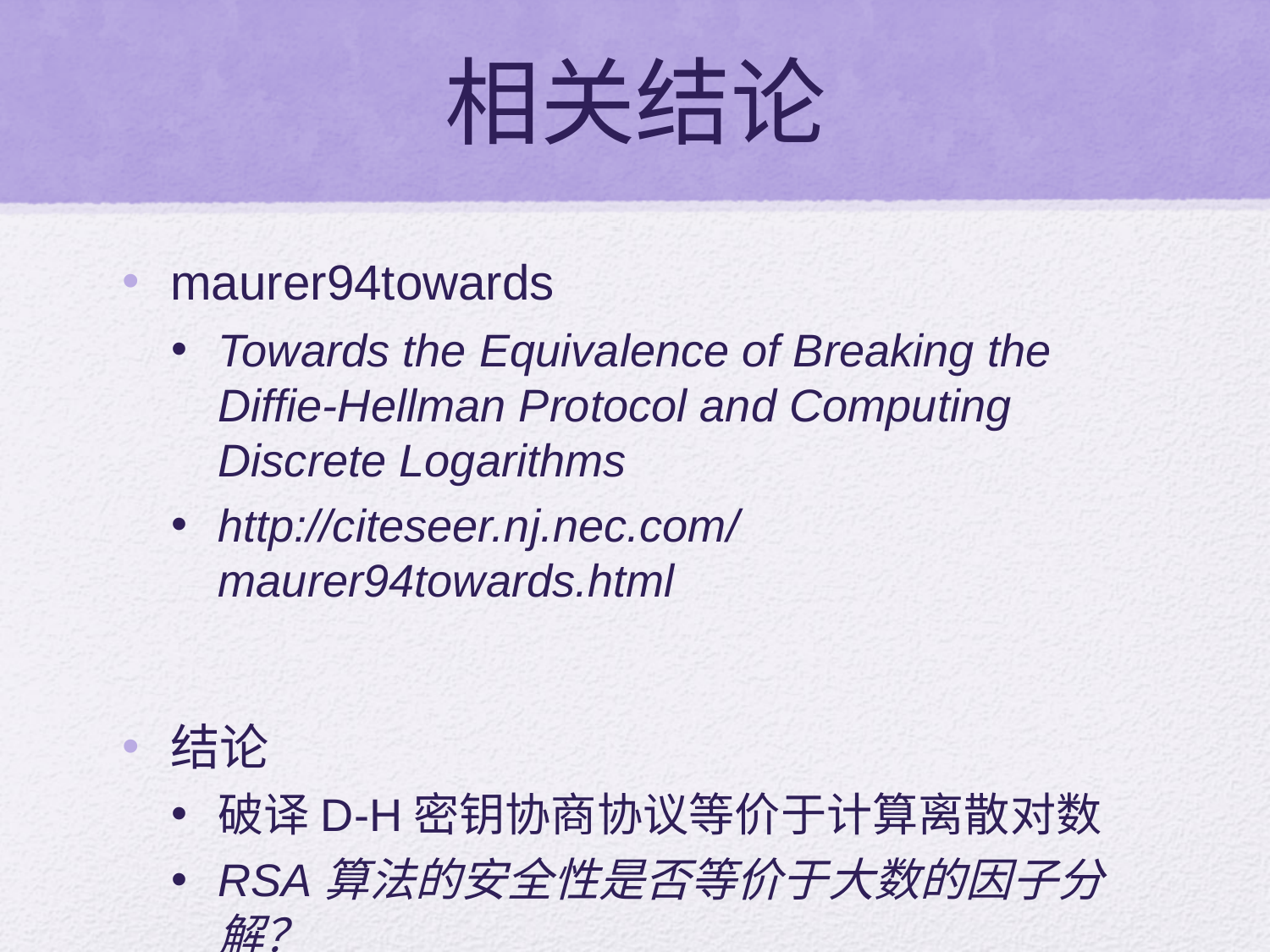

# 相关结论
maurer94towards
Towards the Equivalence of Breaking the Diffie-Hellman Protocol and Computing Discrete Logarithms
http://citeseer.nj.nec.com/maurer94towards.html

结论
破译D-H密钥协商协议等价于计算离散对数
RSA算法的安全性是否等价于大数的因子分解？